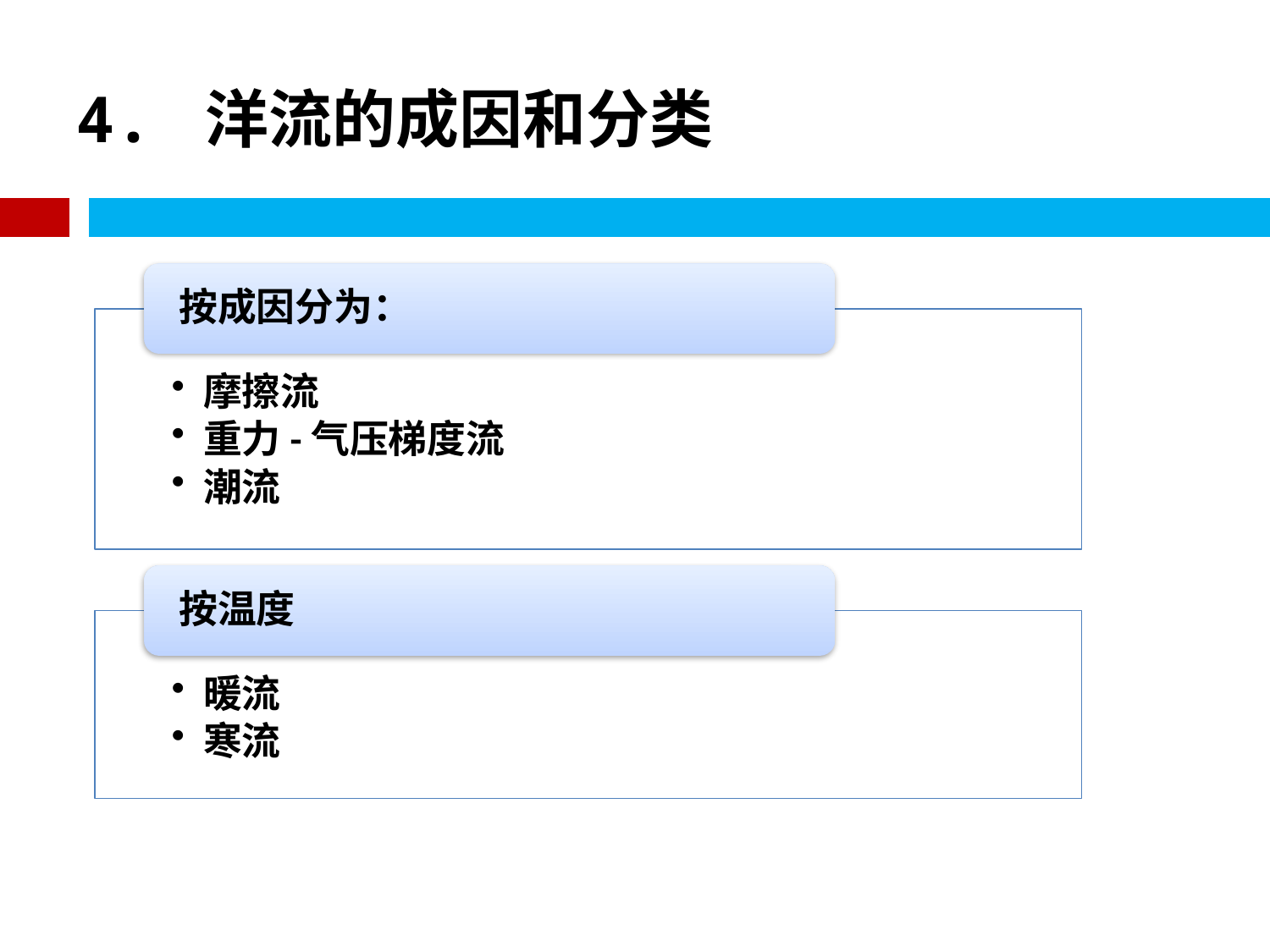

# 4. 洋流的成因和分类
摩擦流
重力-气压梯度流
潮流
按成因分为：
暖流
寒流
按温度